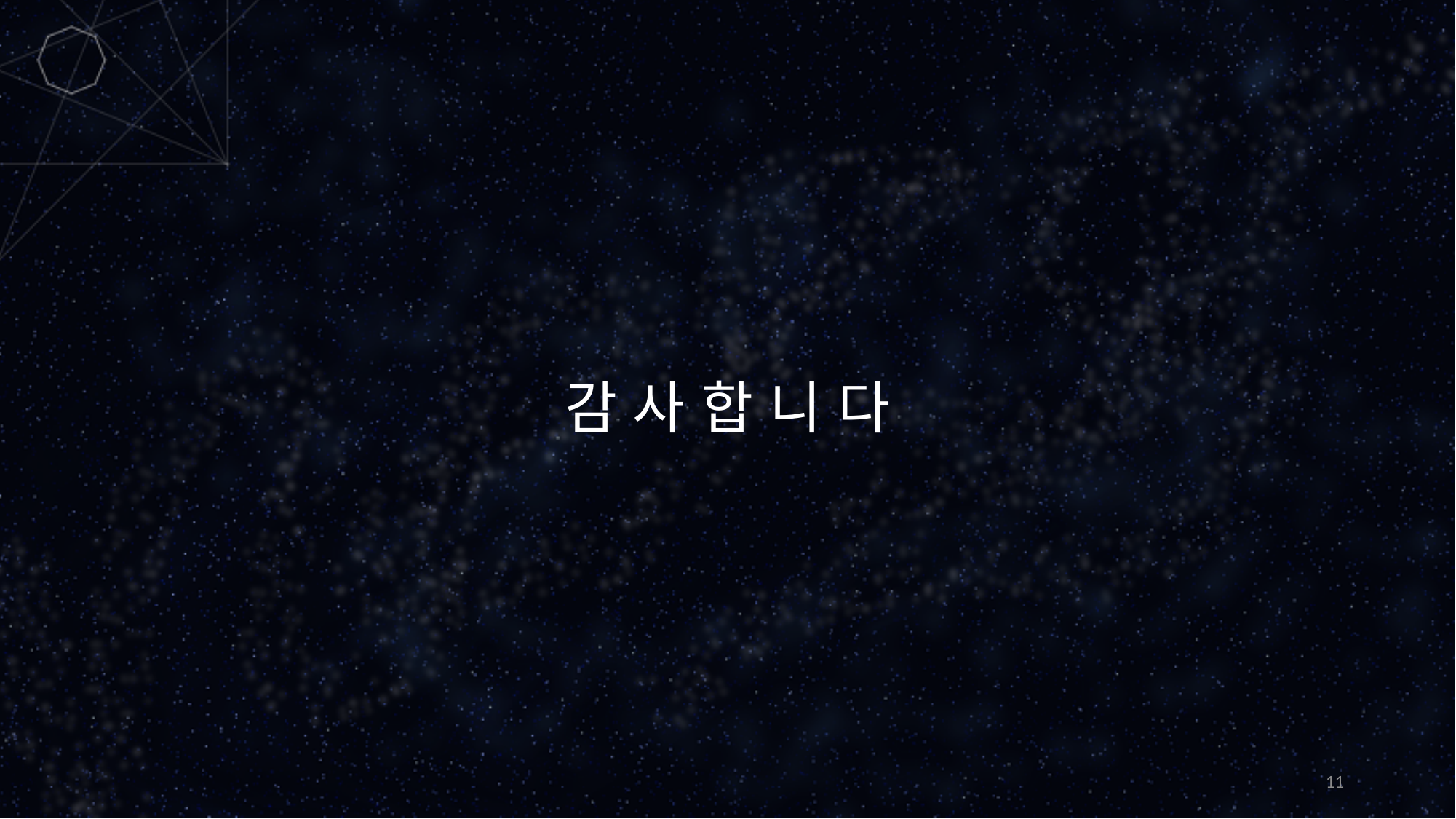

# 감 사 합 니 다
11